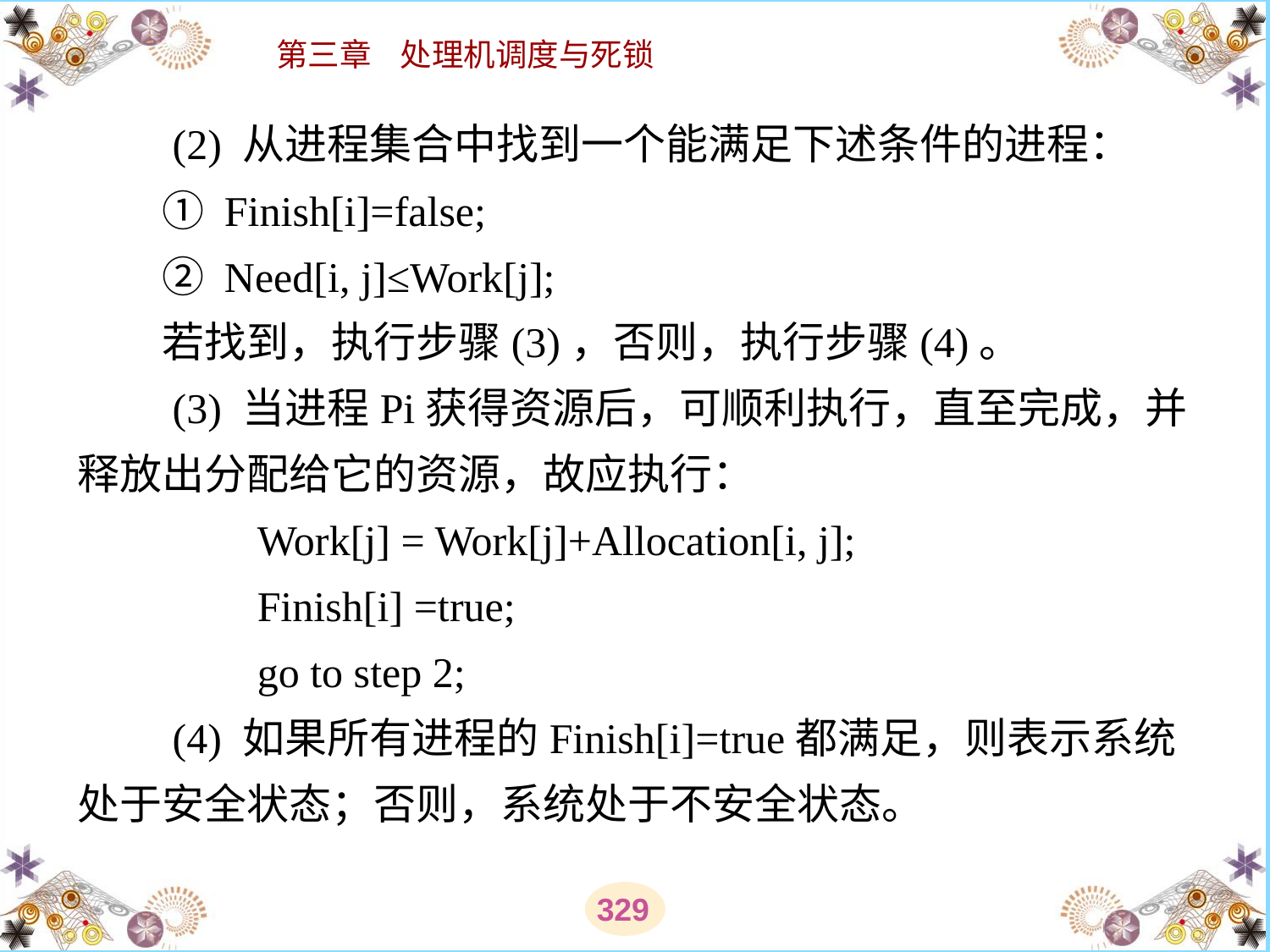

# (2) 从进程集合中找到一个能满足下述条件的进程： 　　① Finish[i]=false; 　　② Need[i, j]≤Work[j]; 　　若找到，执行步骤(3)，否则，执行步骤(4)。 　　(3) 当进程Pi获得资源后，可顺利执行，直至完成，并释放出分配给它的资源，故应执行： 　　　　Work[j] = Work[j]+Allocation[i, j]; 　　　　Finish[i] =true; 　　　　go to step 2; 　　(4) 如果所有进程的Finish[i]=true都满足，则表示系统处于安全状态；否则，系统处于不安全状态。